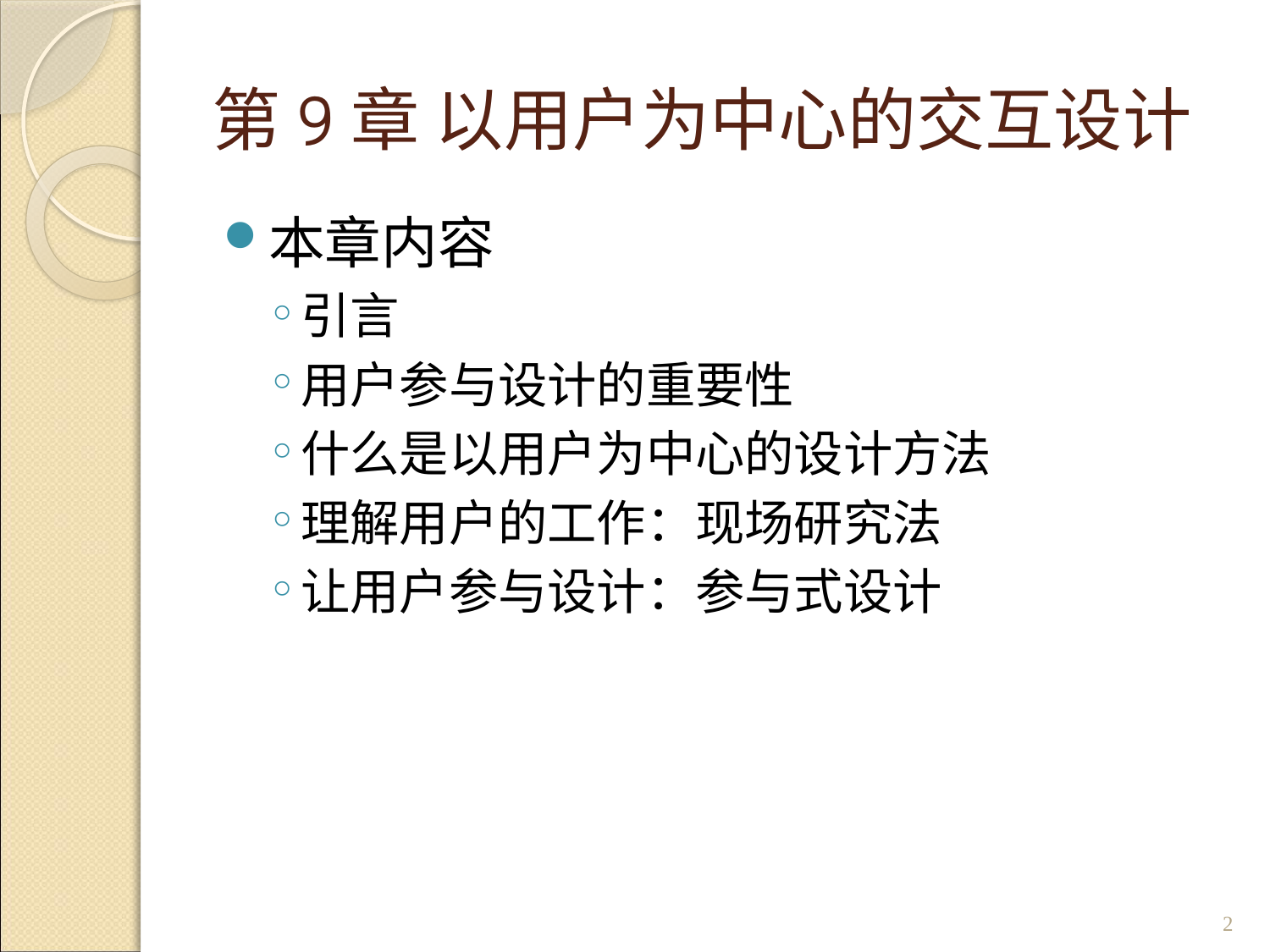

# 第9章 以用户为中心的交互设计
本章内容
引言
用户参与设计的重要性
什么是以用户为中心的设计方法
理解用户的工作：现场研究法
让用户参与设计：参与式设计
2